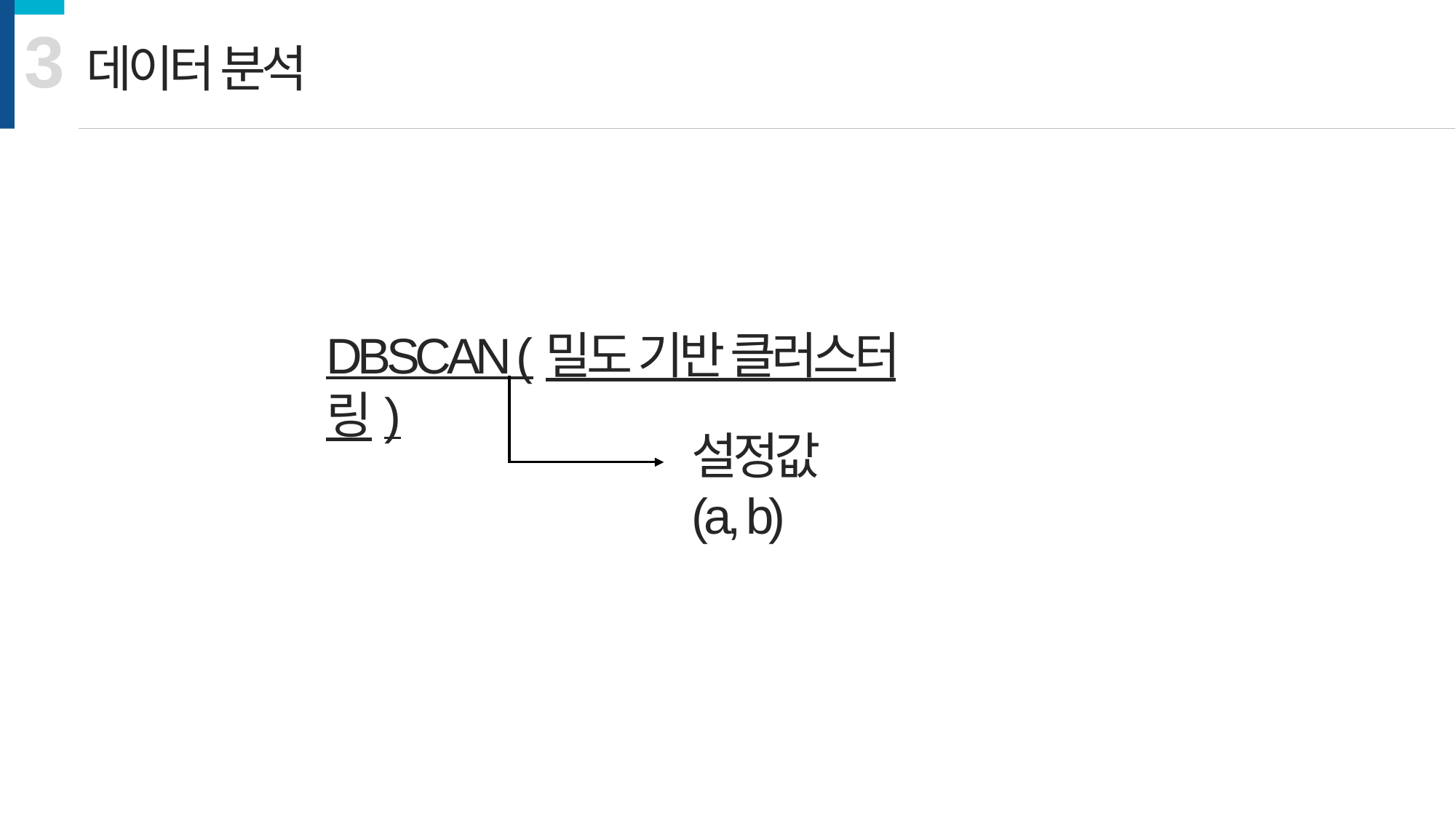

3
데이터 분석
DBSCAN (밀도 기반 클러스터링)
설정값
(a, b)